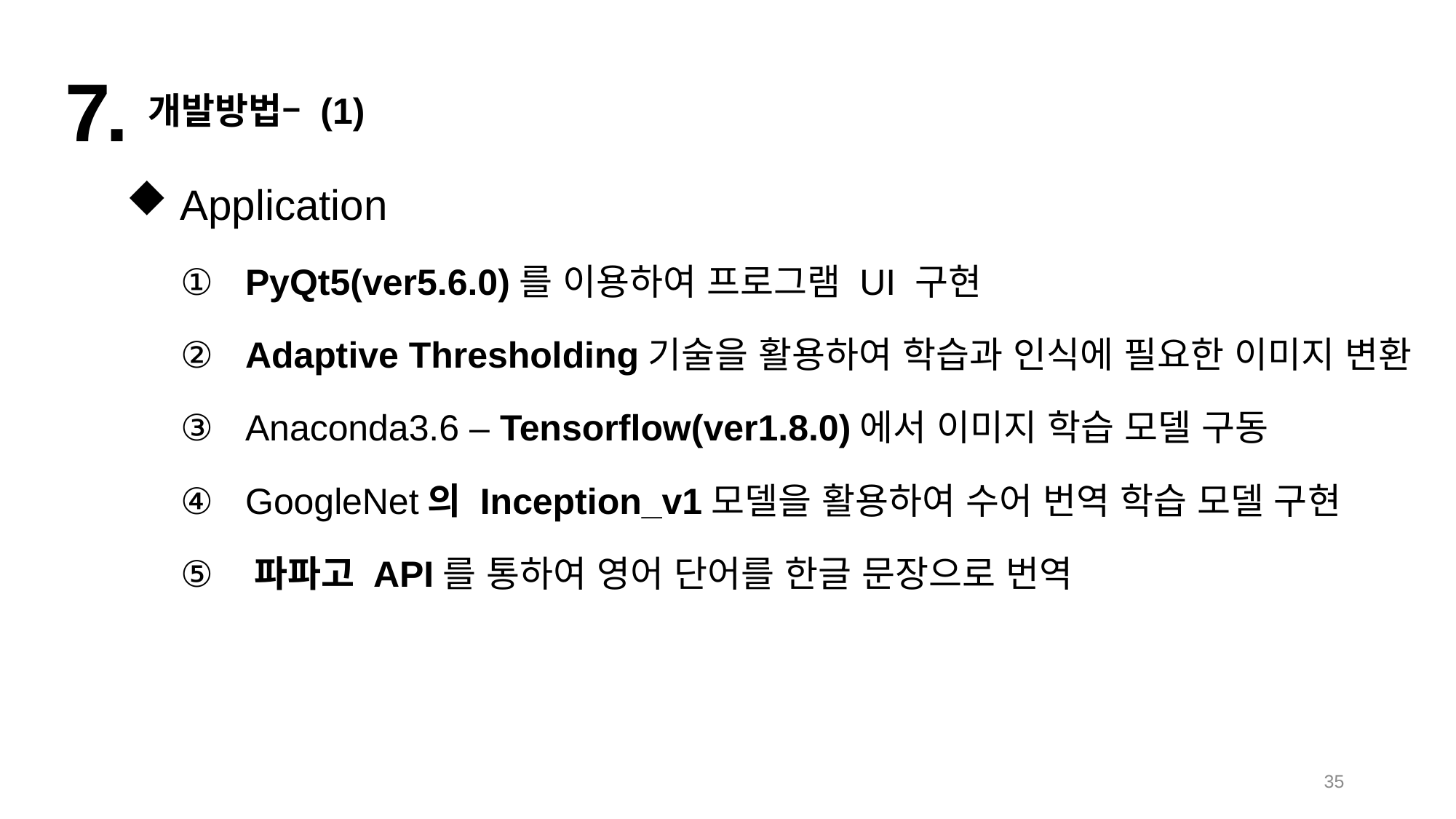

7.
개발방법– (1)
 Application
 PyQt5(ver5.6.0)를 이용하여 프로그램 UI 구현
 Adaptive Thresholding기술을 활용하여 학습과 인식에 필요한 이미지 변환
 Anaconda3.6 – Tensorflow(ver1.8.0)에서 이미지 학습 모델 구동
 GoogleNet의 Inception_v1모델을 활용하여 수어 번역 학습 모델 구현
 파파고 API를 통하여 영어 단어를 한글 문장으로 번역

35